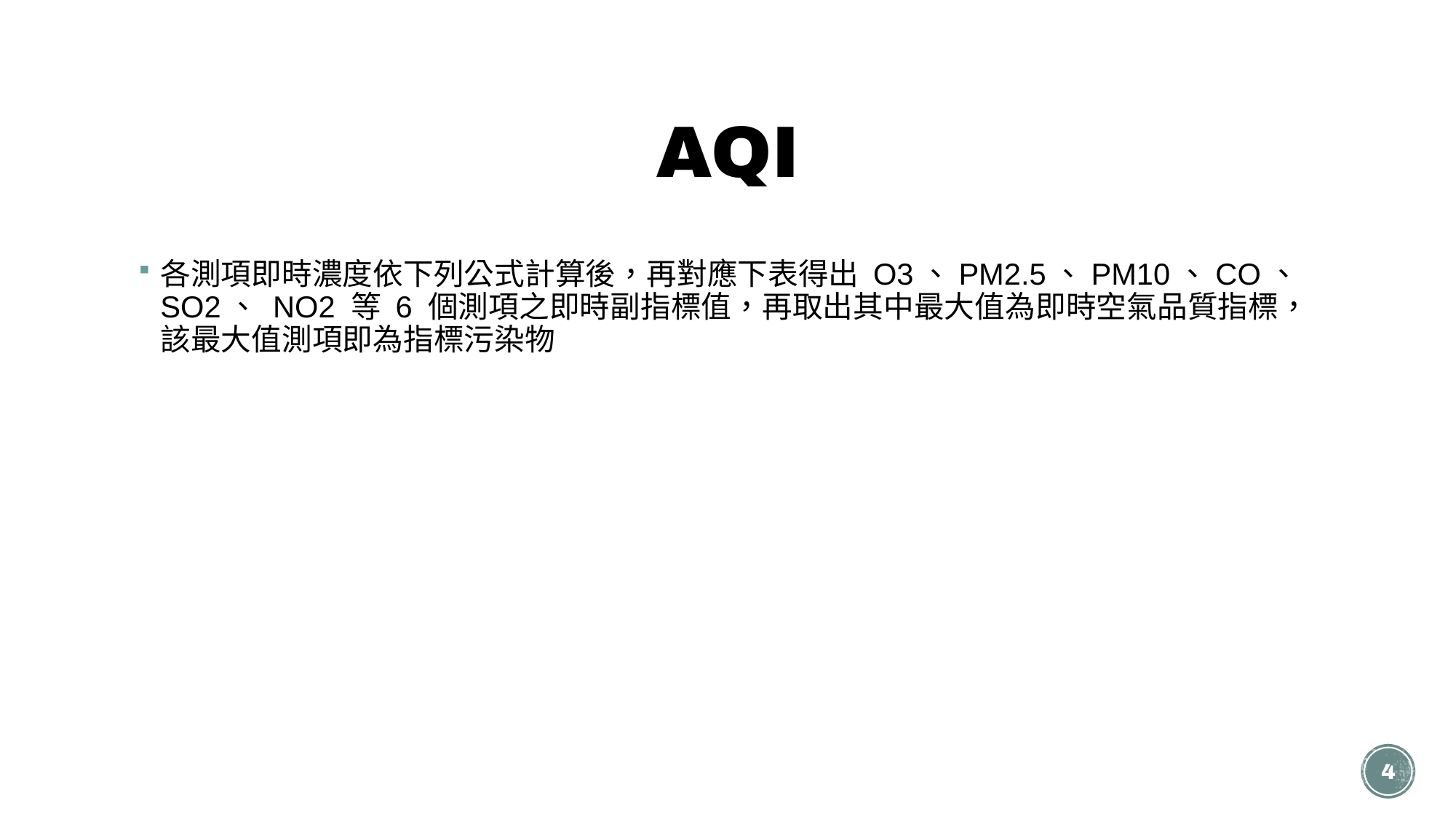

# AQI
各測項即時濃度依下列公式計算後，再對應下表得出 O3、PM2.5、PM10、CO、SO2、 NO2 等 6 個測項之即時副指標值，再取出其中最大值為即時空氣品質指標，該最大值測項即為指標污染物

4